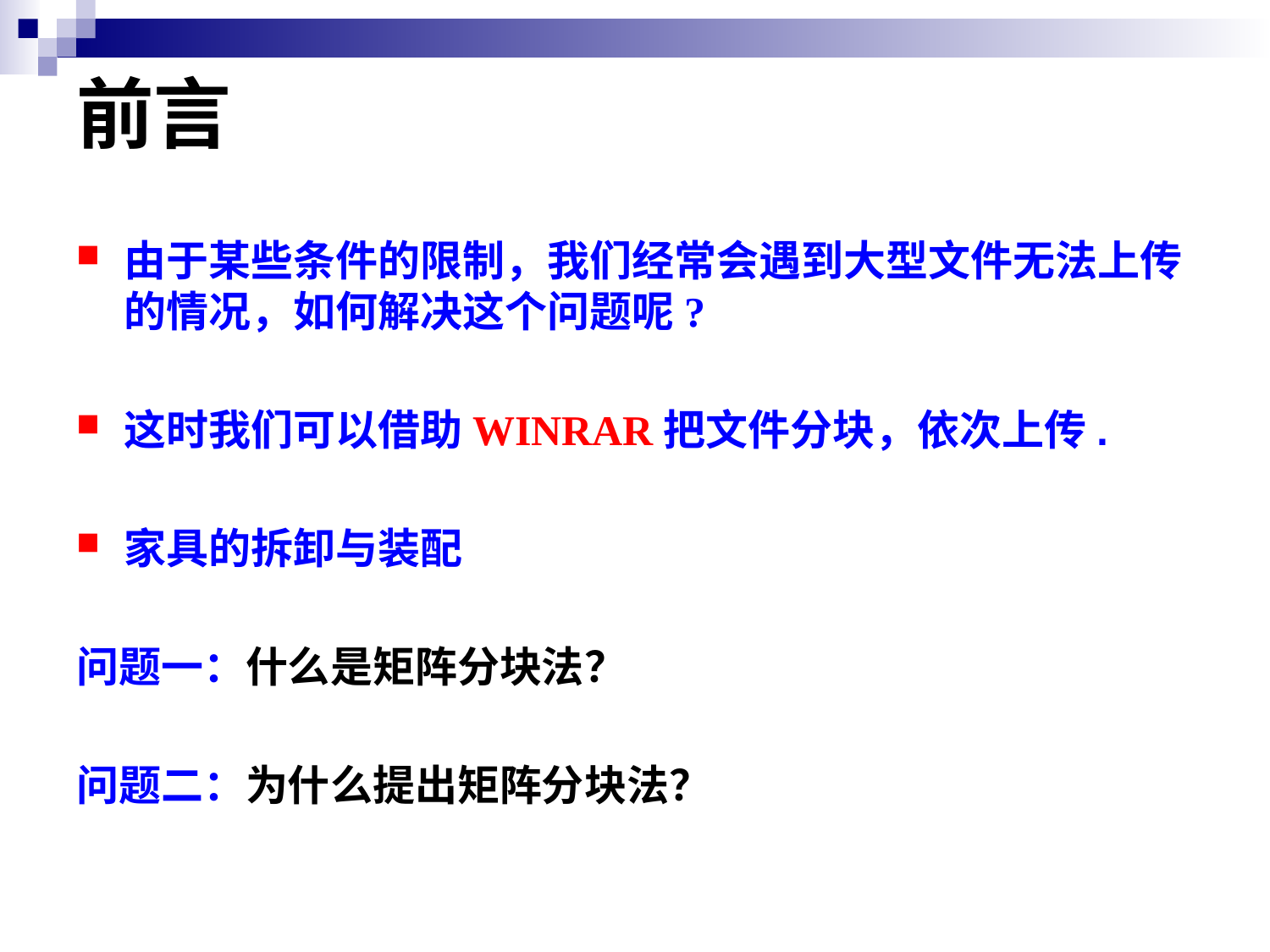

# 前言
由于某些条件的限制，我们经常会遇到大型文件无法上传的情况，如何解决这个问题呢?

这时我们可以借助WINRAR把文件分块，依次上传.

家具的拆卸与装配

问题一：什么是矩阵分块法？

问题二：为什么提出矩阵分块法？